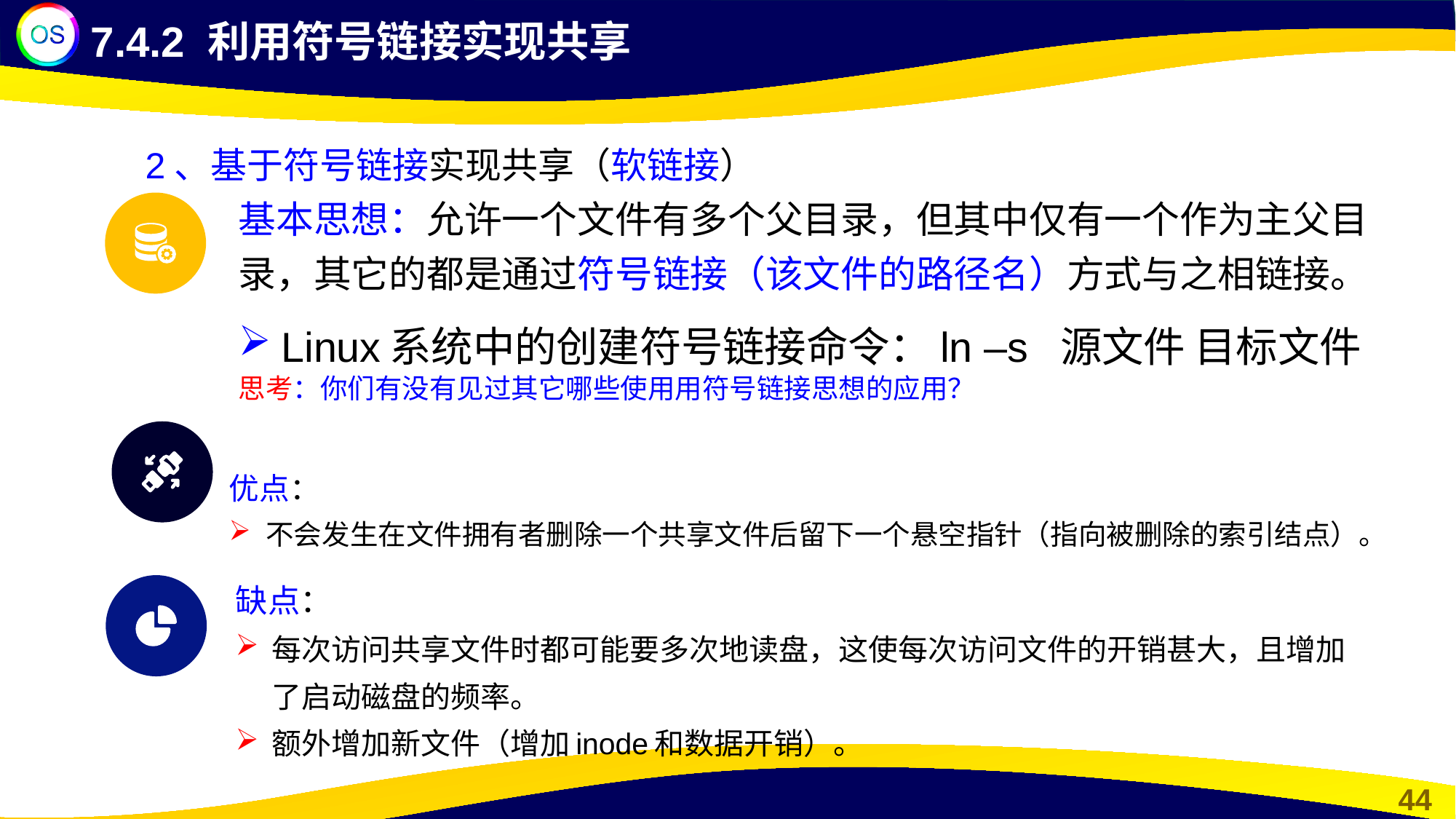

7.4.2 利用符号链接实现共享
2、基于符号链接实现共享（软链接）
基本思想：允许一个文件有多个父目录，但其中仅有一个作为主父目录，其它的都是通过符号链接（该文件的路径名）方式与之相链接。
Linux系统中的创建符号链接命令：ln –s  源文件 目标文件

思考：你们有没有见过其它哪些使用用符号链接思想的应用？

优点：
不会发生在文件拥有者删除一个共享文件后留下一个悬空指针（指向被删除的索引结点）。

缺点：
每次访问共享文件时都可能要多次地读盘，这使每次访问文件的开销甚大，且增加了启动磁盘的频率。
额外增加新文件（增加inode和数据开销）。